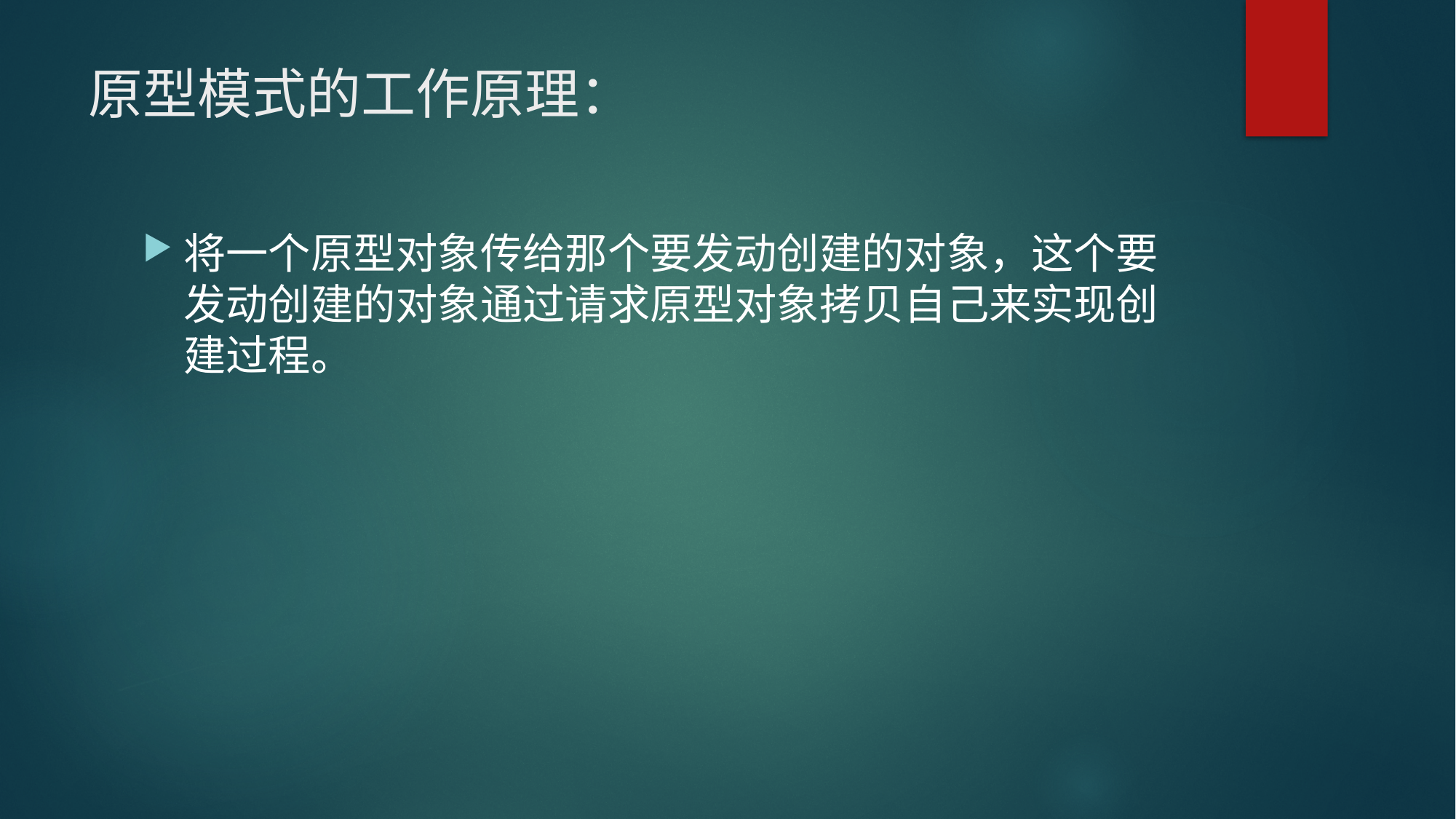

# 原型模式的工作原理：
将一个原型对象传给那个要发动创建的对象，这个要发动创建的对象通过请求原型对象拷贝自己来实现创建过程。